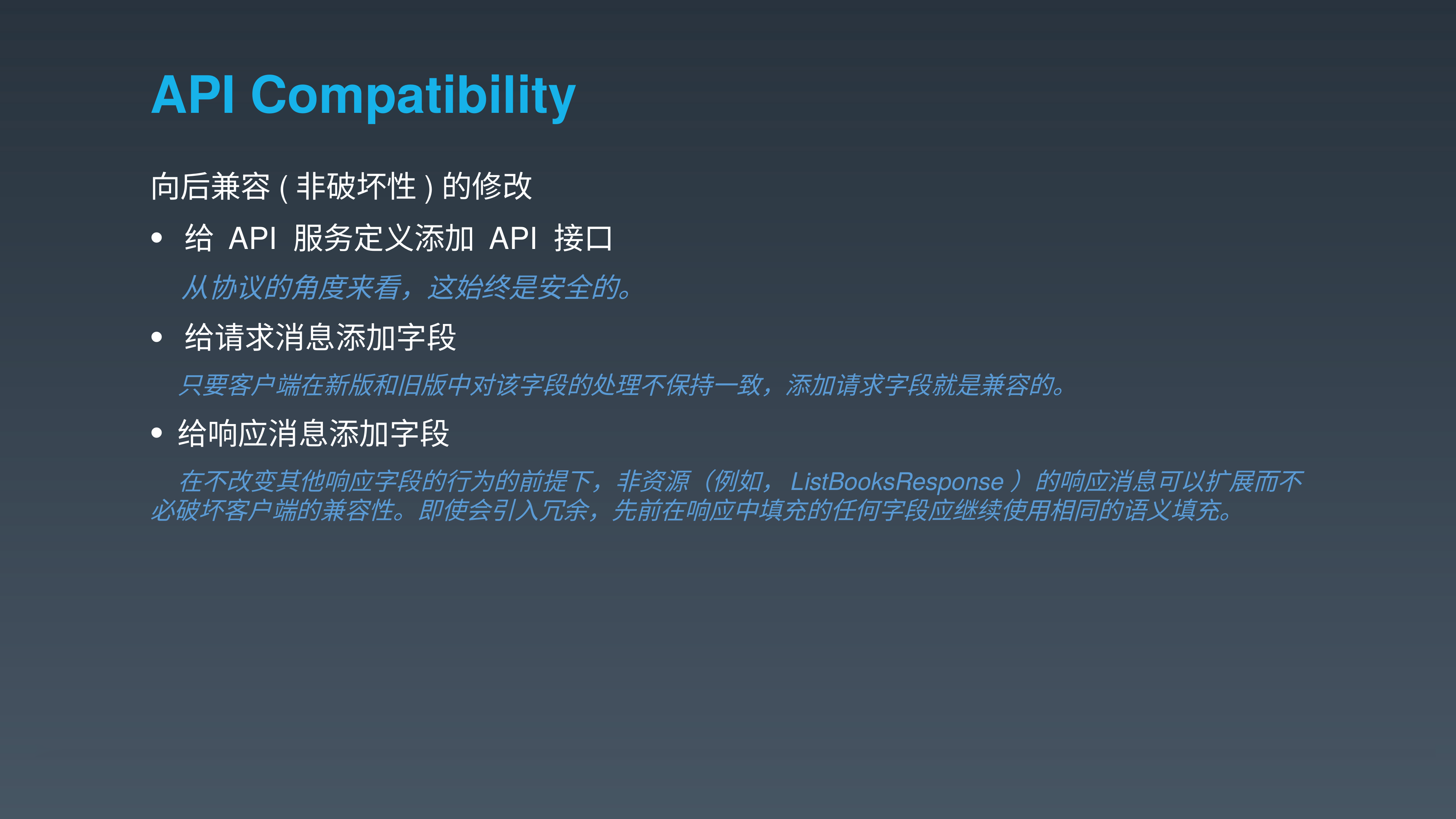

# API Compatibility
向后兼容(非破坏性)的修改
给 API 服务定义添加 API 接口
    从协议的角度来看，这始终是安全的。
给请求消息添加字段
    只要客户端在新版和旧版中对该字段的处理不保持一致，添加请求字段就是兼容的。
给响应消息添加字段
    在不改变其他响应字段的行为的前提下，非资源（例如，ListBooksResponse）的响应消息可以扩展而不必破坏客户端的兼容性。即使会引入冗余，先前在响应中填充的任何字段应继续使用相同的语义填充。